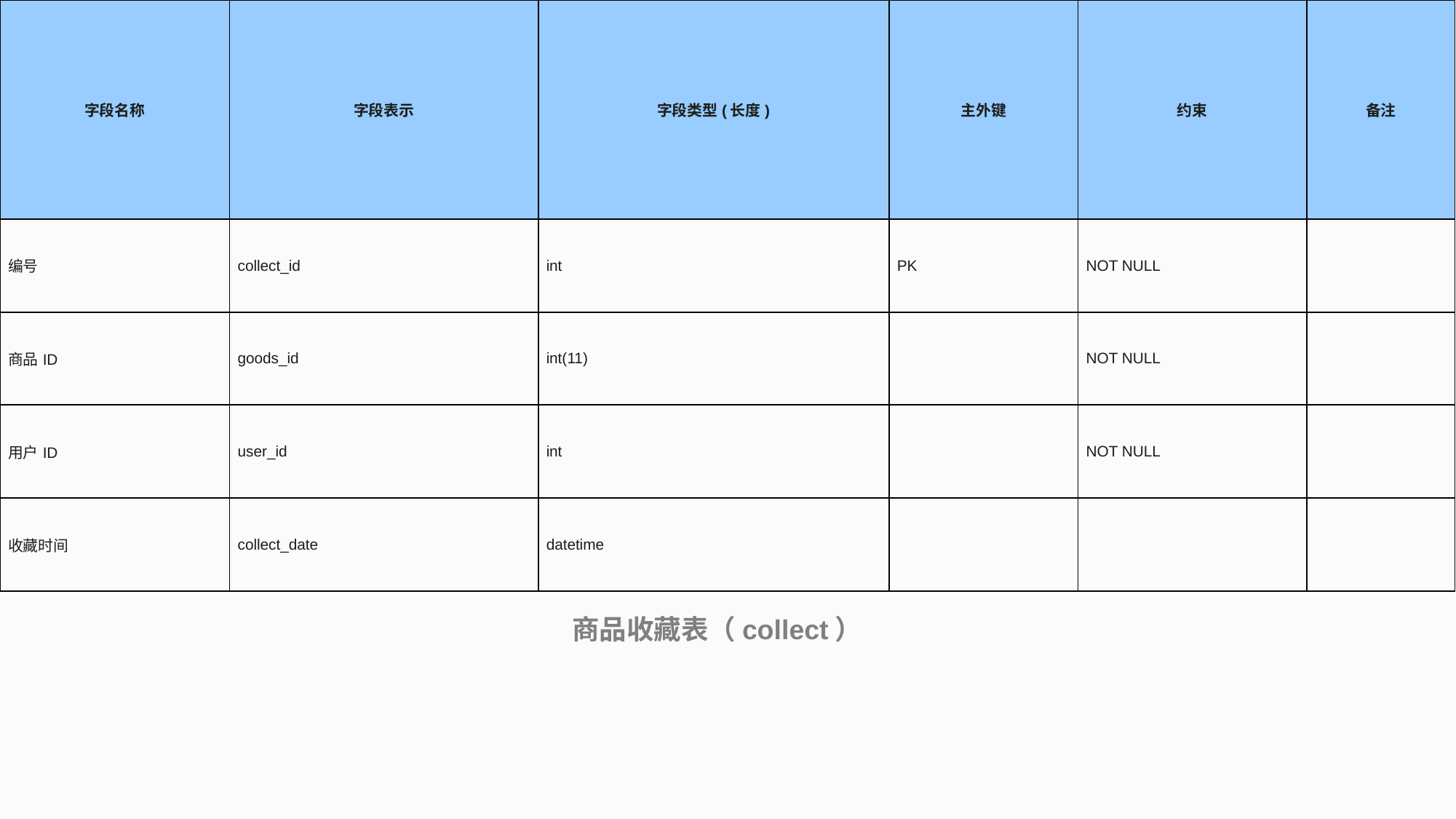

| 字段名称 | 字段表示 | 字段类型(长度) | 主外键 | 约束 | 备注 |
| --- | --- | --- | --- | --- | --- |
| 编号 | collect\_id | int | PK | NOT NULL |  |
| 商品ID | goods\_id | int(11) |  | NOT NULL |  |
| 用户ID | user\_id | int |  | NOT NULL |  |
| 收藏时间 | collect\_date | datetime |  |  |  |
商品收藏表（collect）